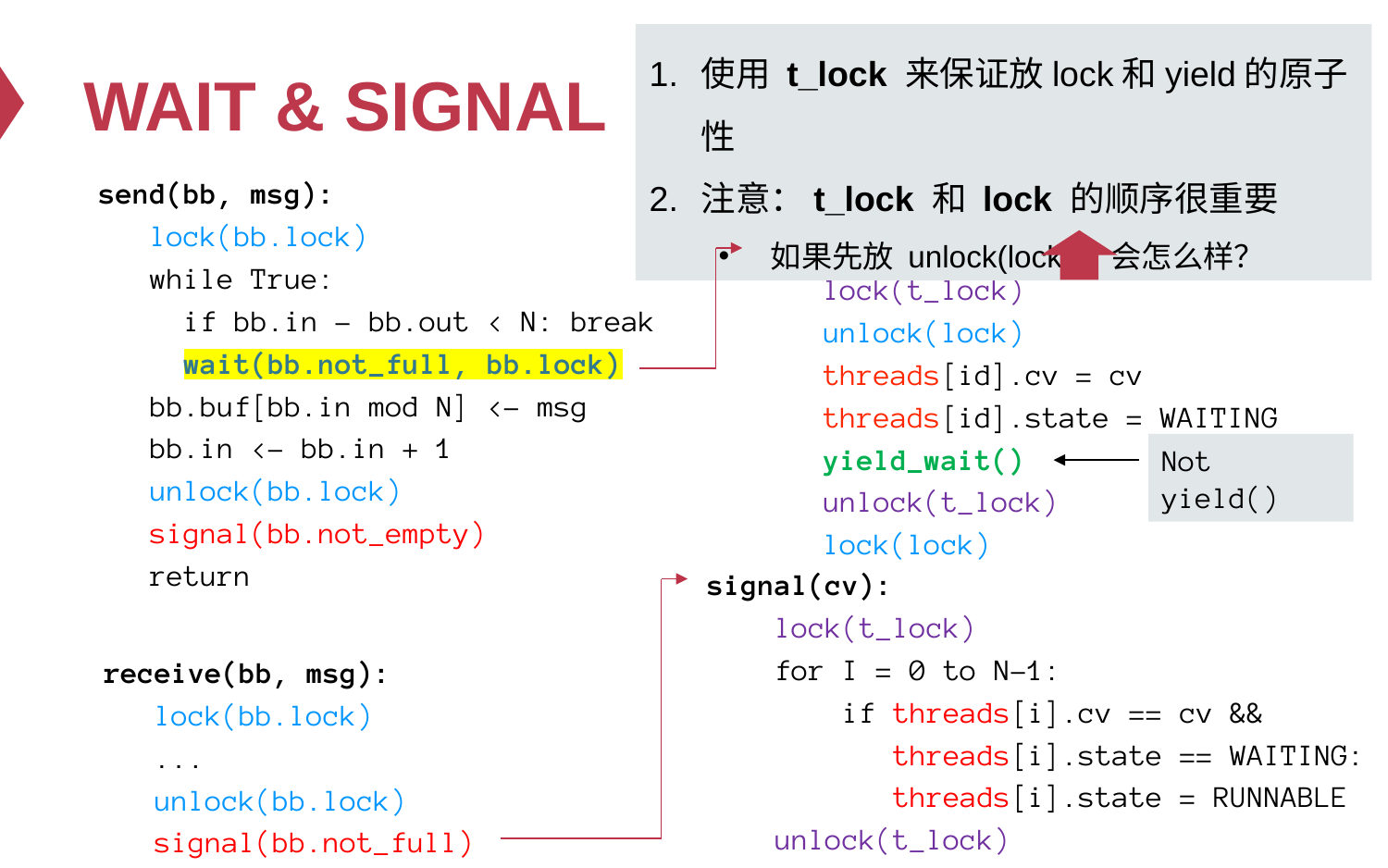

使用 t_lock 来保证放lock和yield的原子性
注意：t_lock 和 lock 的顺序很重要
如果先放 unlock(lock)，会怎么样？
# WAIT & SIGNAL
 send(bb, msg):
    lock(bb.lock)
    while True:
      if bb.in - bb.out < N: break
      wait(bb.not_full, bb.lock)
    bb.buf[bb.in mod N] <- msg
    bb.in <- bb.in + 1
    unlock(bb.lock)
    signal(bb.not_empty)
    return

wait(cv, lock):
    lock(t_lock)
    unlock(lock)
    threads[id].cv = cv
    threads[id].state = WAITING
    yield_wait()
    unlock(t_lock)
    lock(lock)

Not yield()
signal(cv):
    lock(t_lock)
    for I = 0 to N-1:
        if threads[i].cv == cv &&
           threads[i].state == WAITING:
           threads[i].state = RUNNABLE
    unlock(t_lock)
 receive(bb, msg):
    lock(bb.lock)
    ...
    unlock(bb.lock)
    signal(bb.not_full)